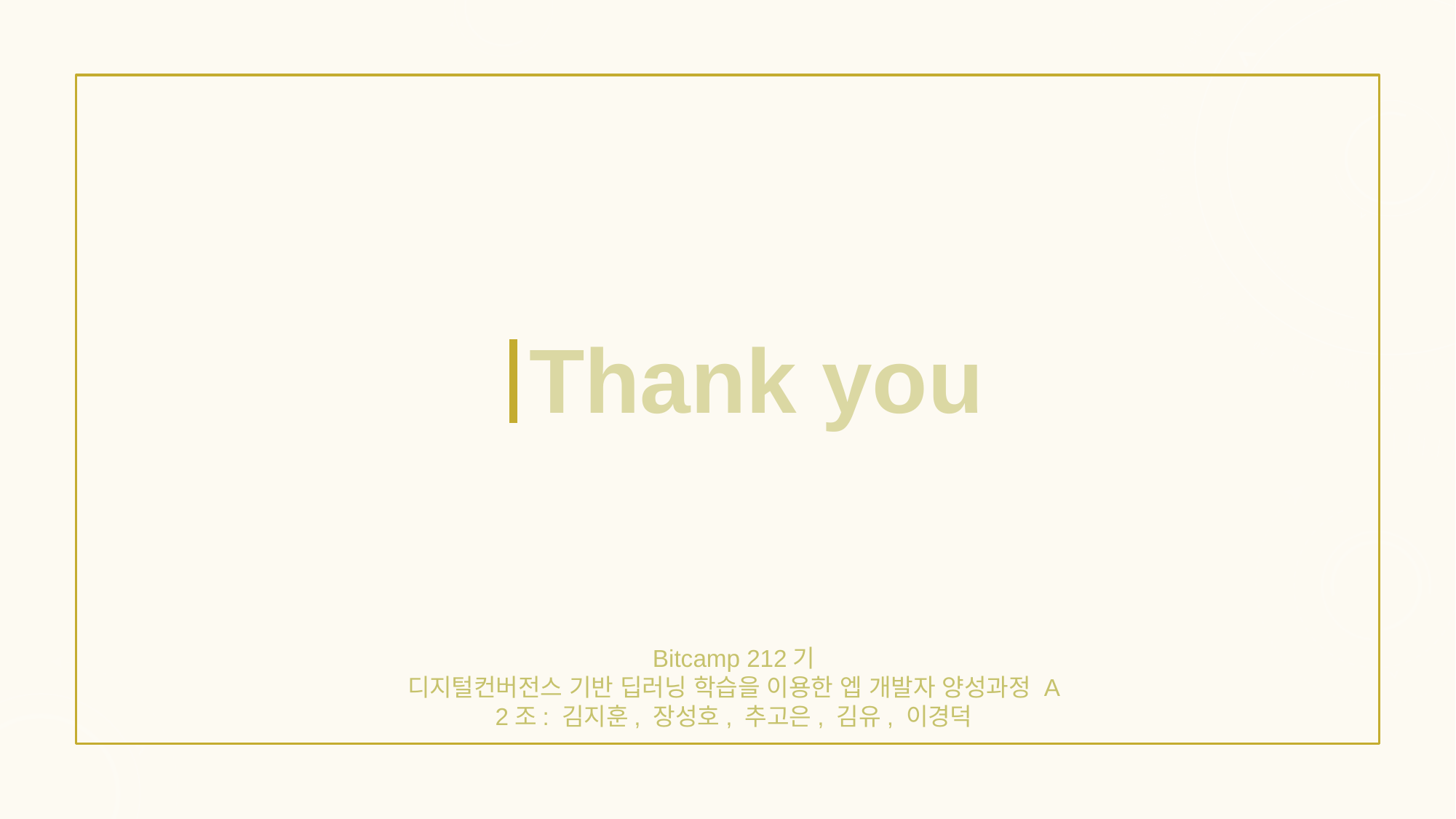

Thank you
Bitcamp 212기
디지털컨버전스 기반 딥러닝 학습을 이용한 엡 개발자 양성과정 A
2조: 김지훈, 장성호, 추고은, 김유, 이경덕